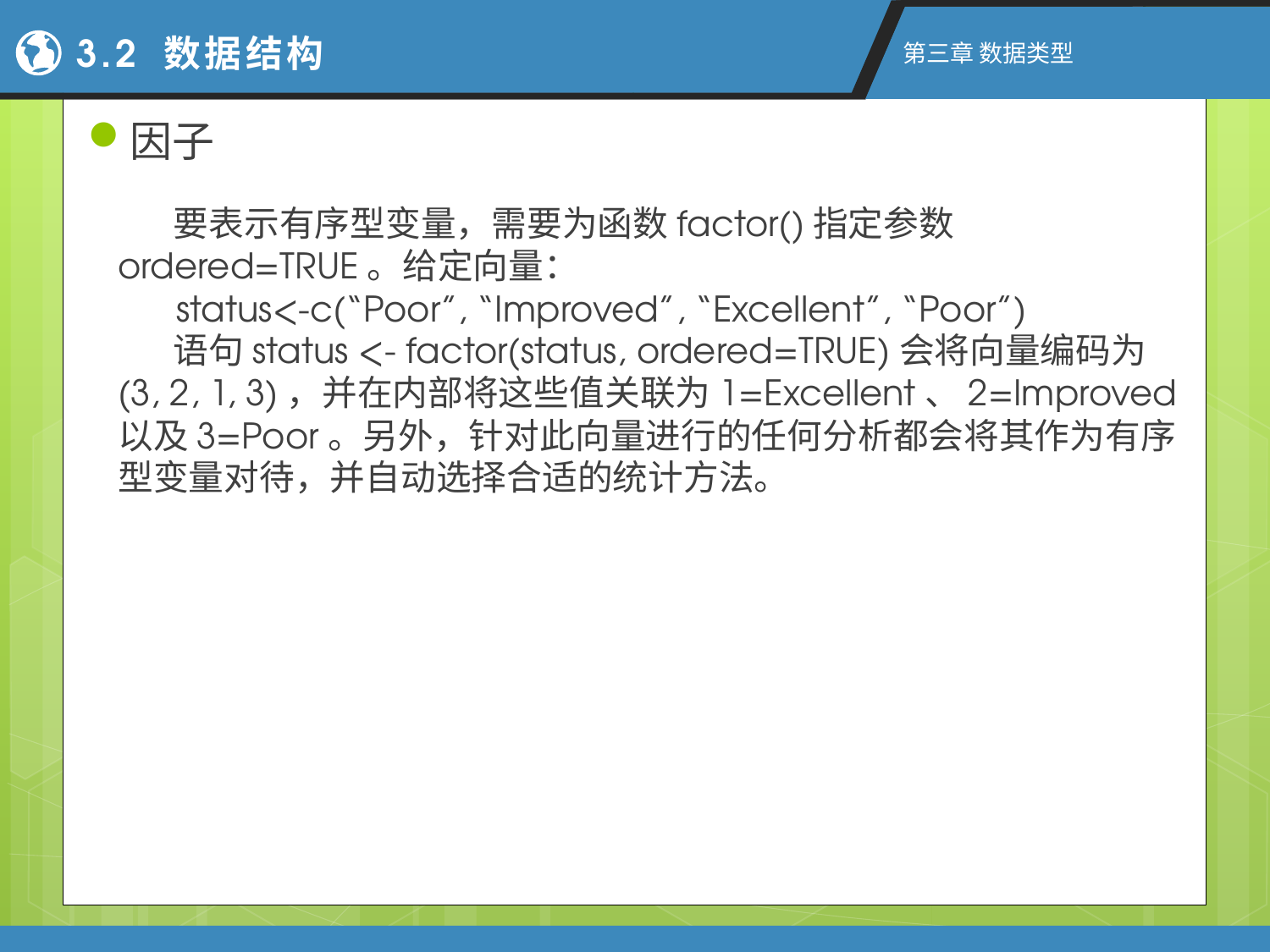

2.1新手上路
3.2 数据结构

第二章 R语言入门
第三章 数据类型
因子
      要表示有序型变量，需要为函数factor()指定参数ordered=TRUE。给定向量：
      status<-c(“Poor”, “Improved”, “Excellent”, “Poor”)
      语句status <- factor(status, ordered=TRUE)会将向量编码为(3, 2, 1, 3)，并在内部将这些值关联为1=Excellent、2=Improved以及3=Poor。另外，针对此向量进行的任何分析都会将其作为有序型变量对待，并自动选择合适的统计方法。